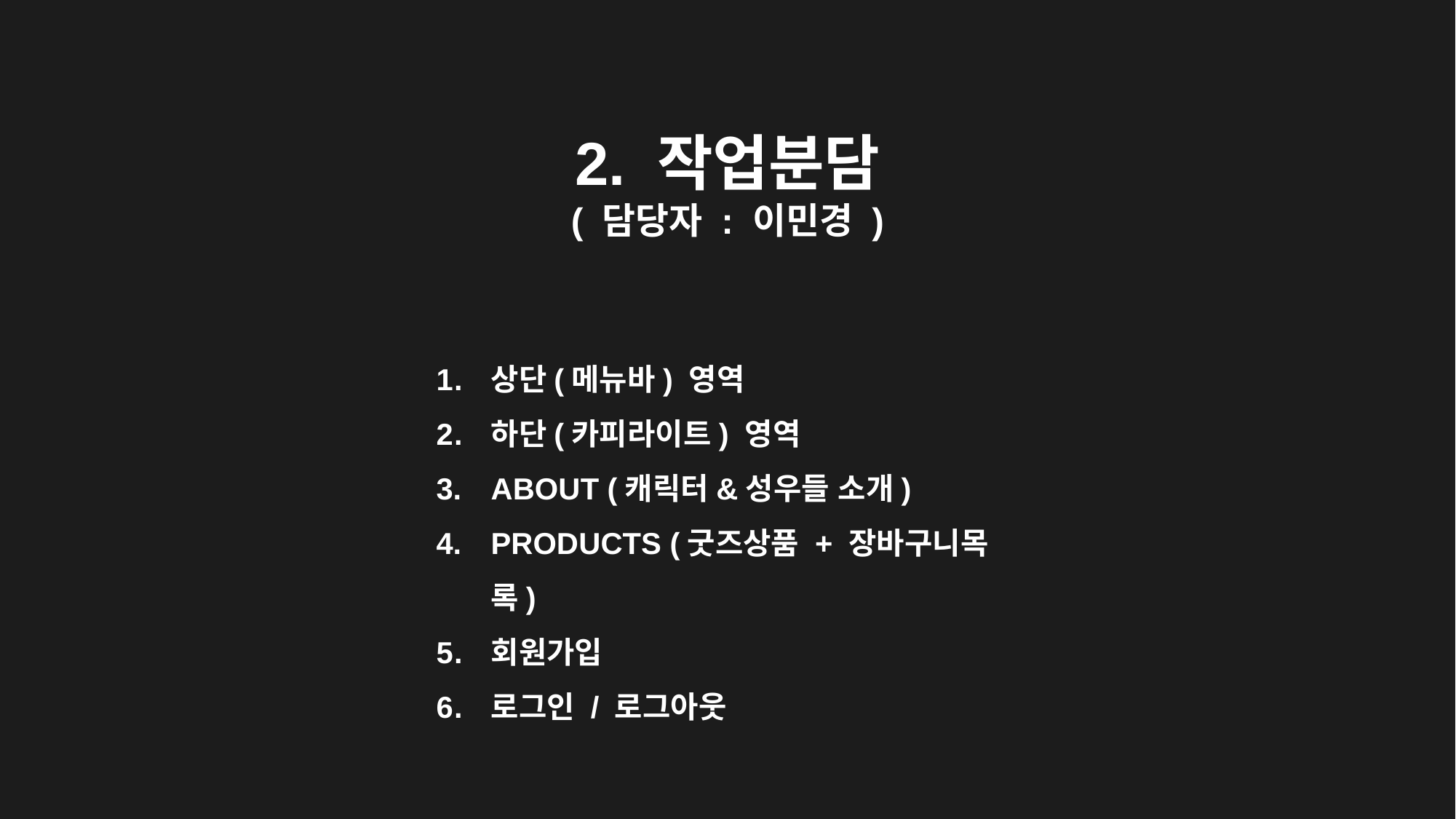

2. 작업분담
( 담당자 : 이민경 )
상단(메뉴바) 영역
하단(카피라이트) 영역
ABOUT (캐릭터&성우들 소개)
PRODUCTS (굿즈상품 + 장바구니목록)
회원가입
로그인 / 로그아웃